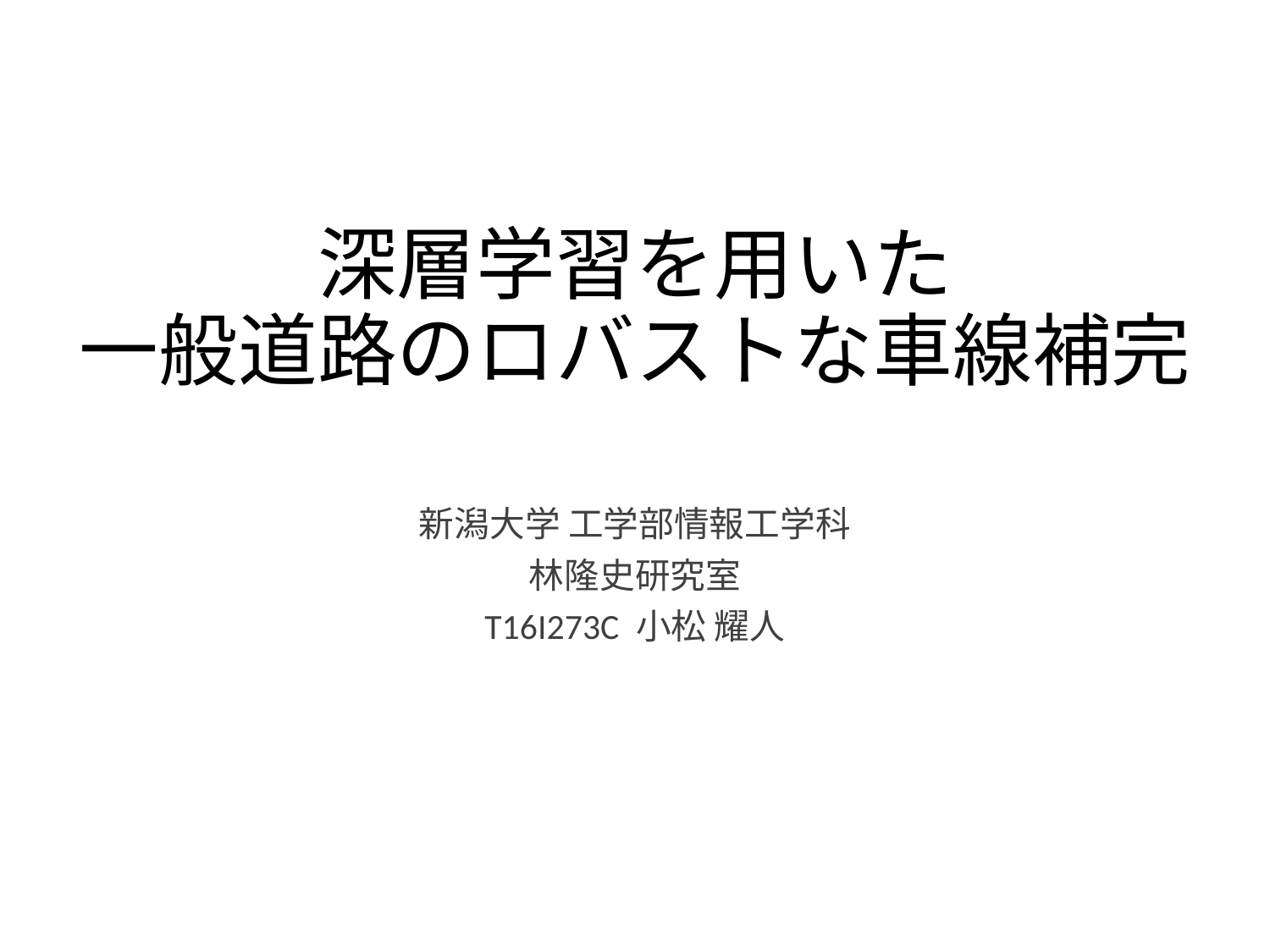

# 深層学習を用いた 一般道路のロバストな車線補完
新潟大学 工学部情報工学科
林隆史研究室
T16I273C 小松 耀人